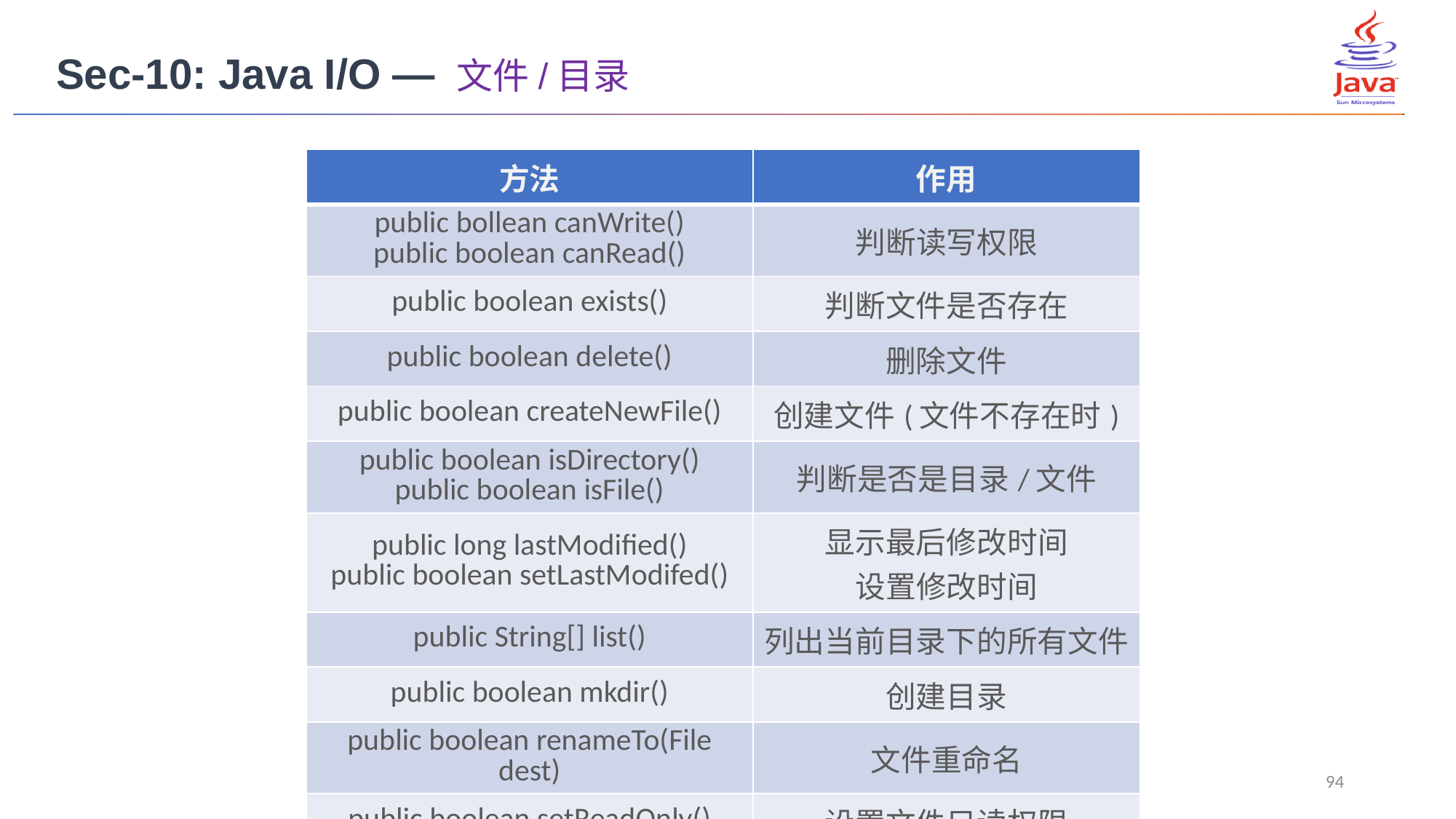

Sec-10: Java I/O — 文件/目录
| 方法 | 作用 |
| --- | --- |
| public bollean canWrite() public boolean canRead() | 判断读写权限 |
| public boolean exists() | 判断文件是否存在 |
| public boolean delete() | 删除文件 |
| public boolean createNewFile() | 创建文件(文件不存在时) |
| public boolean isDirectory() public boolean isFile() | 判断是否是目录/文件 |
| public long lastModified() public boolean setLastModifed() | 显示最后修改时间 设置修改时间 |
| public String[] list() | 列出当前目录下的所有文件 |
| public boolean mkdir() | 创建目录 |
| public boolean renameTo(File dest) | 文件重命名 |
| public boolean setReadOnly() | 设置文件只读权限 |
94